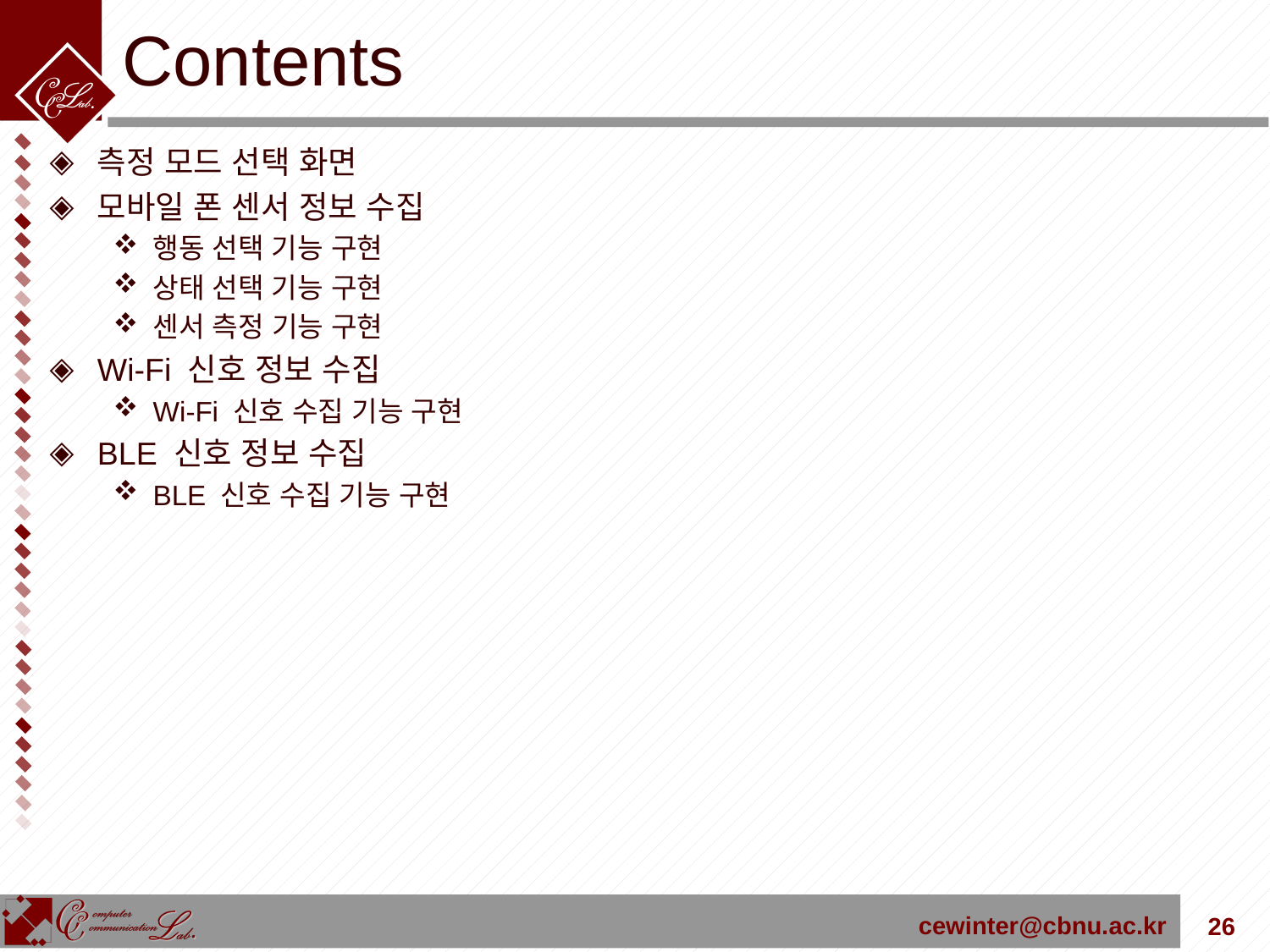

# Contents
측정 모드 선택 화면
모바일 폰 센서 정보 수집
행동 선택 기능 구현
상태 선택 기능 구현
센서 측정 기능 구현
Wi-Fi 신호 정보 수집
Wi-Fi 신호 수집 기능 구현
BLE 신호 정보 수집
BLE 신호 수집 기능 구현